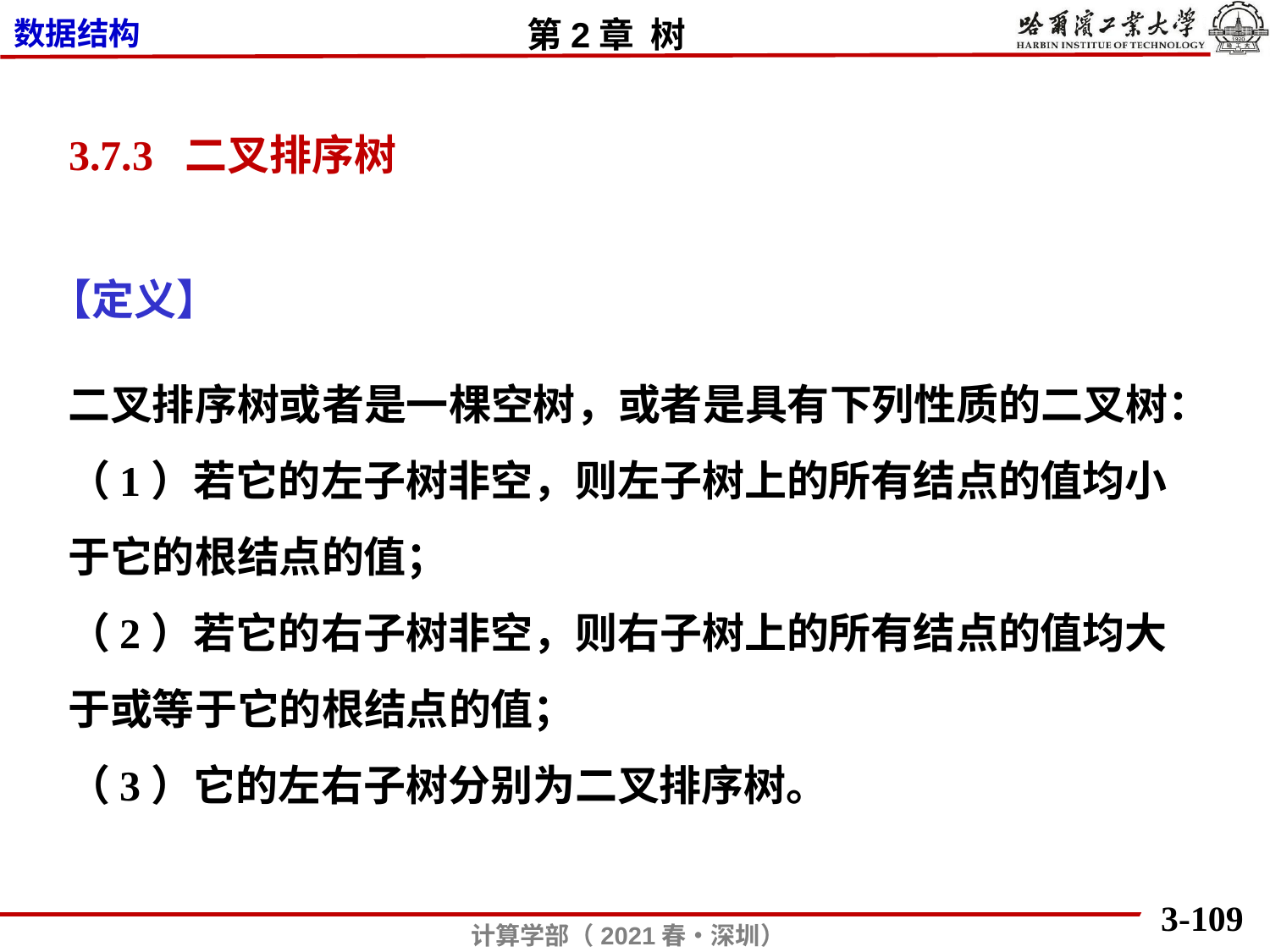

3.7.3  二叉排序树
【定义】
二叉排序树或者是一棵空树，或者是具有下列性质的二叉树：
（1）若它的左子树非空，则左子树上的所有结点的值均小于它的根结点的值；
（2）若它的右子树非空，则右子树上的所有结点的值均大于或等于它的根结点的值；
（3）它的左右子树分别为二叉排序树。